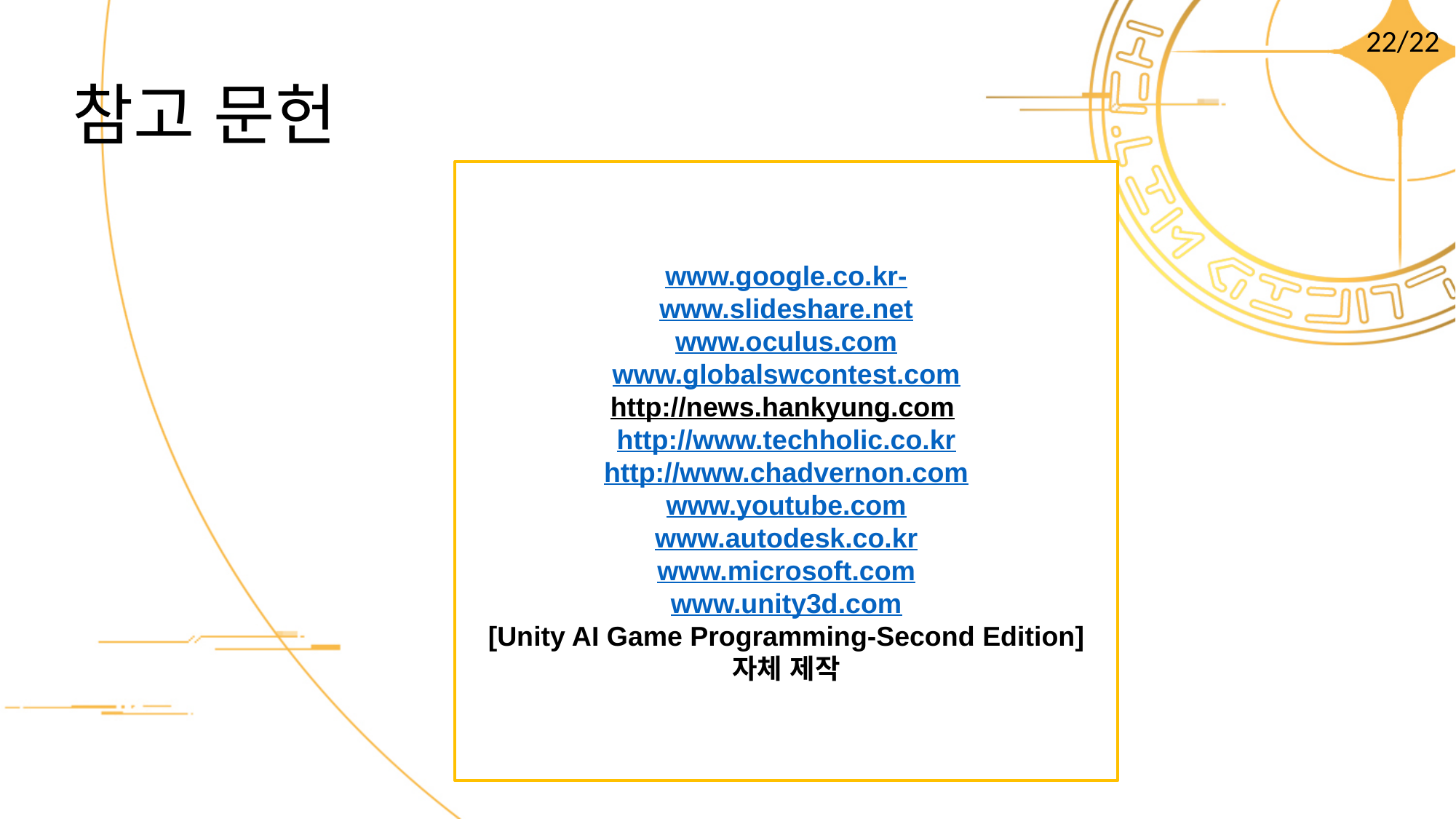

22/22
# 참고 문헌
www.google.co.kr-
www.slideshare.net
www.oculus.com
www.globalswcontest.com
http://news.hankyung.com http://www.techholic.co.kr
http://www.chadvernon.com
www.youtube.com
www.autodesk.co.kr
www.microsoft.com
www.unity3d.com
[Unity AI Game Programming-Second Edition]
자체 제작